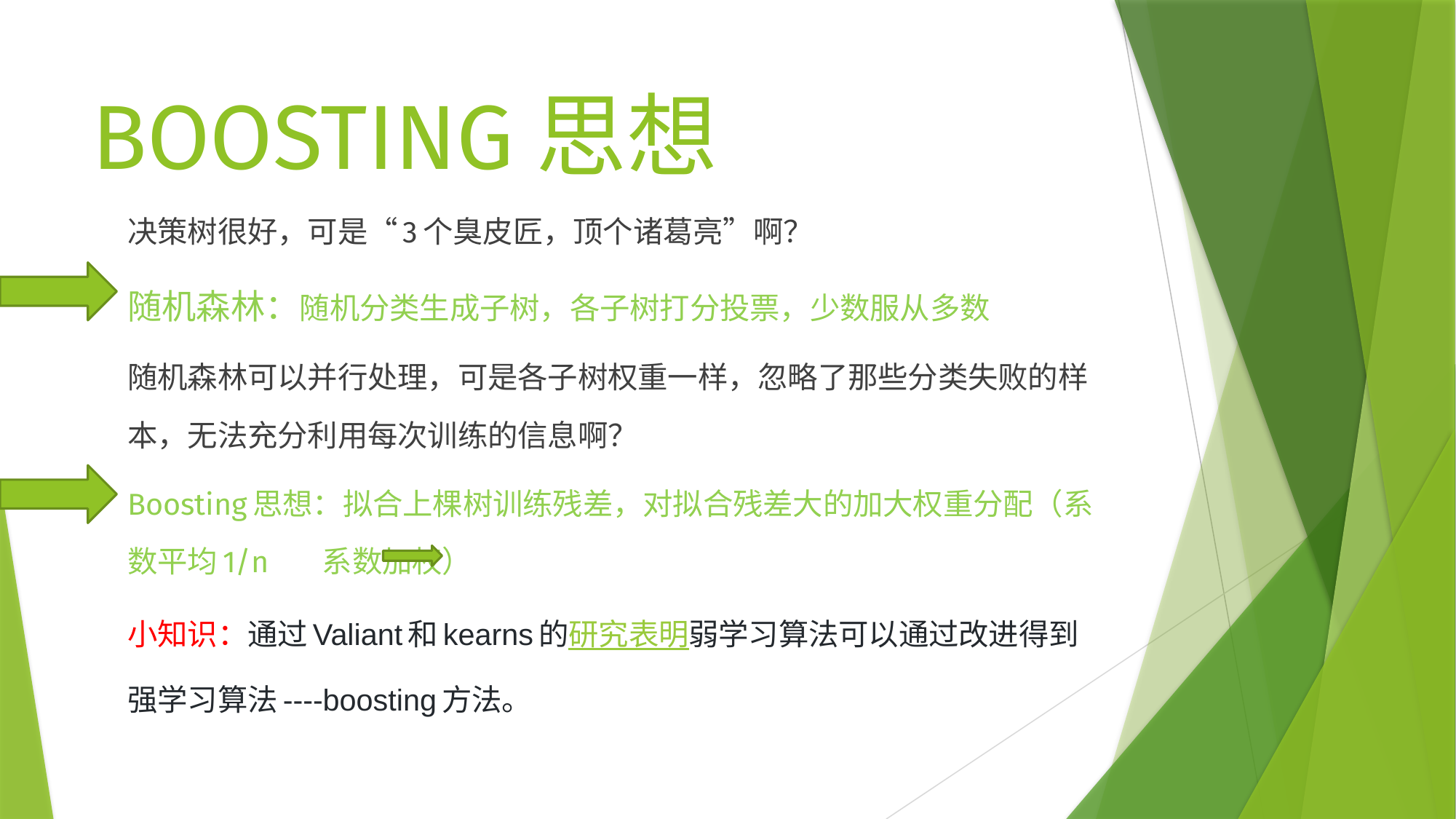

# BOOSTING思想
决策树很好，可是“3个臭皮匠，顶个诸葛亮”啊？
随机森林：随机分类生成子树，各子树打分投票，少数服从多数
随机森林可以并行处理，可是各子树权重一样，忽略了那些分类失败的样本，无法充分利用每次训练的信息啊？
Boosting思想：拟合上棵树训练残差，对拟合残差大的加大权重分配（系数平均1/n      系数加权）
小知识：通过Valiant和kearns的研究表明弱学习算法可以通过改进得到强学习算法----boosting方法。